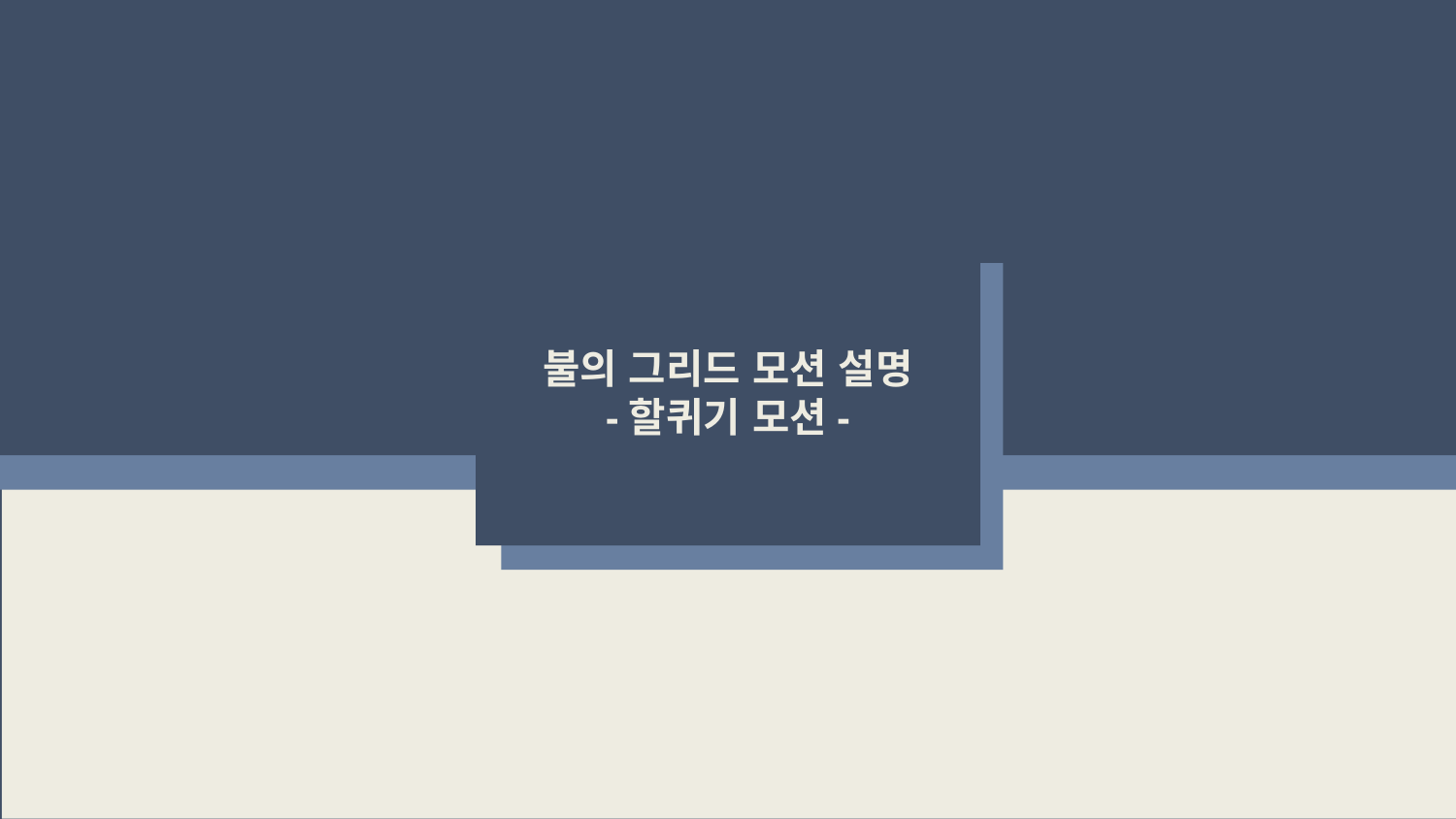

불의 그리드 모션 설명
-할퀴기 모션-

삐에로 맵 디자인